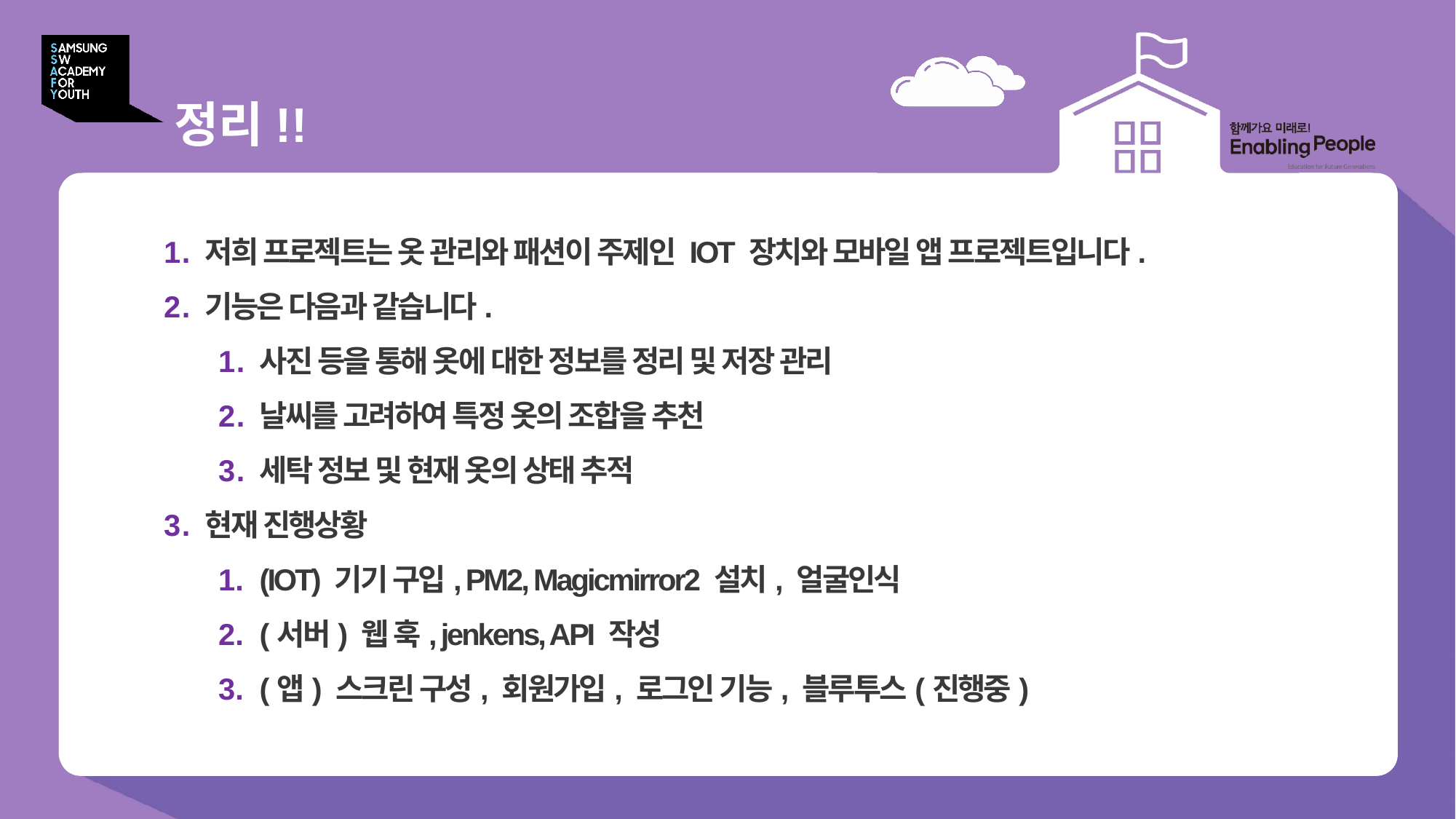

# 정리!!
저희 프로젝트는 옷 관리와 패션이 주제인 IOT 장치와 모바일 앱 프로젝트입니다.
기능은 다음과 같습니다.
사진 등을 통해 옷에 대한 정보를 정리 및 저장 관리
날씨를 고려하여 특정 옷의 조합을 추천
세탁 정보 및 현재 옷의 상태 추적
현재 진행상황
(IOT) 기기 구입, PM2, Magicmirror2 설치, 얼굴인식
(서버) 웹 훅, jenkens, API 작성
(앱) 스크린 구성, 회원가입, 로그인 기능, 블루투스(진행중)